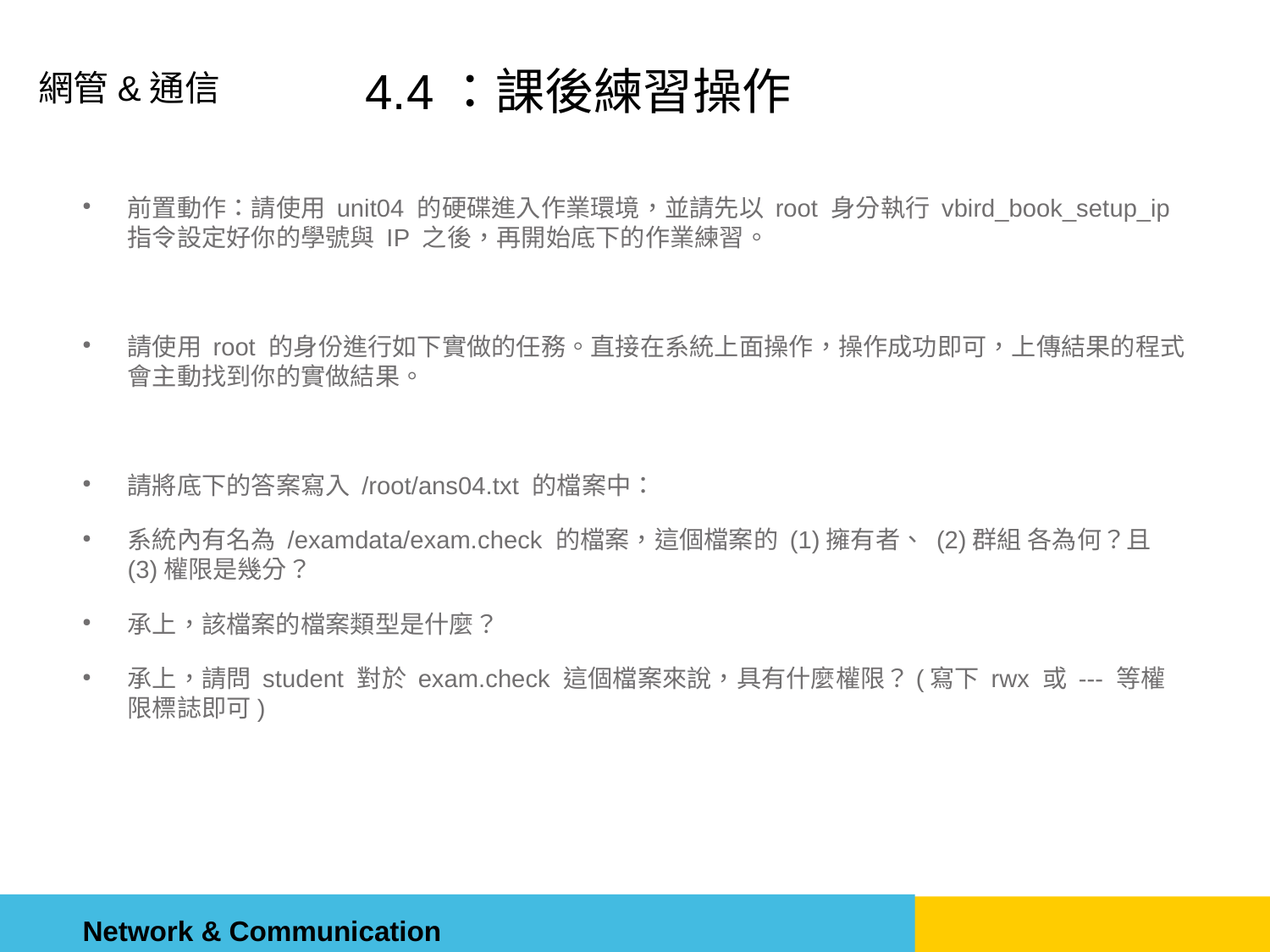

4.4：課後練習操作
前置動作：請使用 unit04 的硬碟進入作業環境，並請先以 root 身分執行 vbird_book_setup_ip 指令設定好你的學號與 IP 之後，再開始底下的作業練習。

請使用 root 的身份進行如下實做的任務。直接在系統上面操作，操作成功即可，上傳結果的程式會主動找到你的實做結果。

請將底下的答案寫入 /root/ans04.txt 的檔案中：
系統內有名為 /examdata/exam.check 的檔案，這個檔案的 (1)擁有者、 (2)群組 各為何？且 (3)權限是幾分？
承上，該檔案的檔案類型是什麼？
承上，請問 student 對於 exam.check 這個檔案來說，具有什麼權限？(寫下 rwx 或 --- 等權限標誌即可)